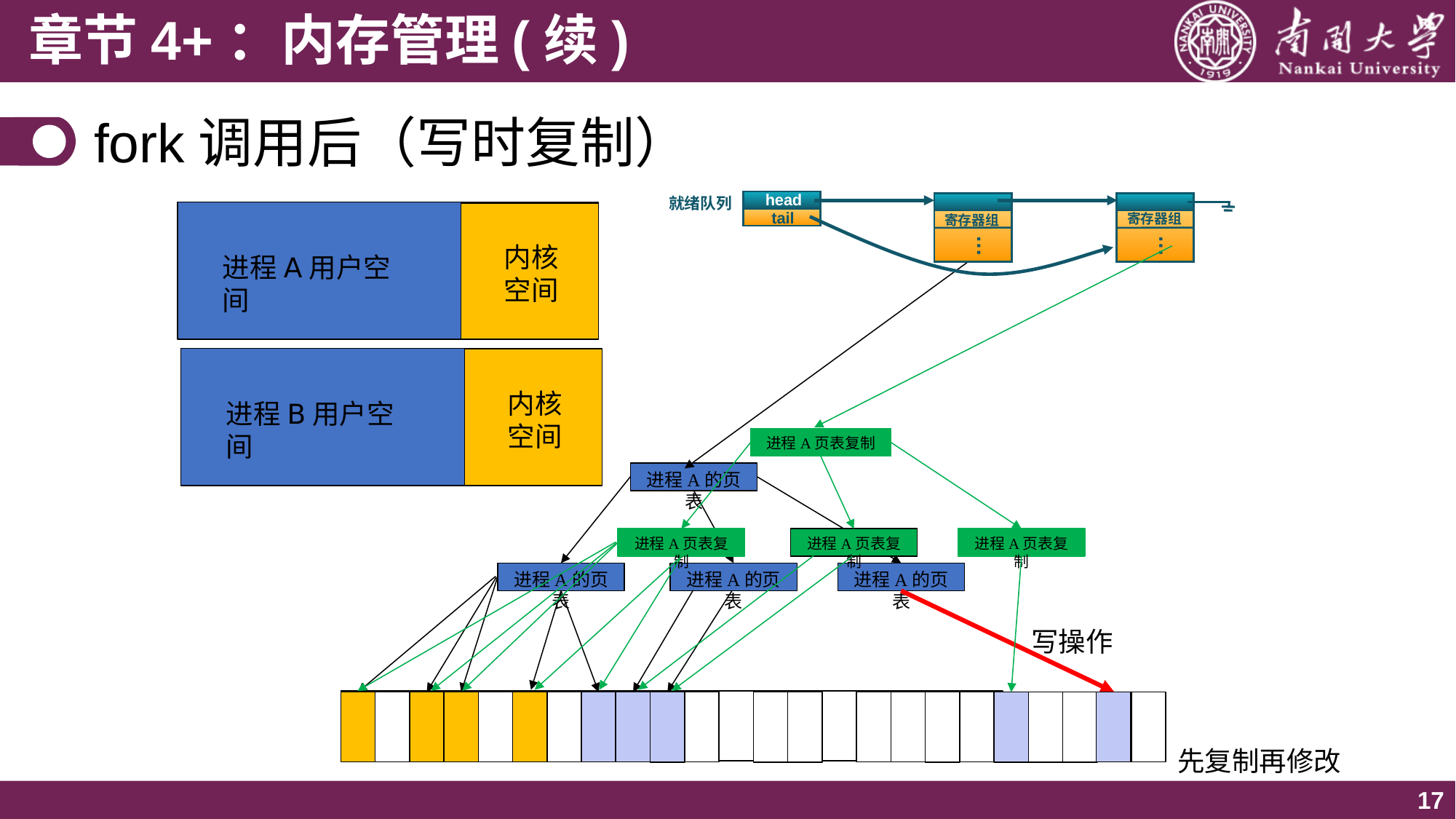

# fork调用后（写时复制）
head

tail
就绪队列

寄存器组

…

寄存器组

…

内核
空间
进程A用户空间

内核
空间
进程B用户空间
进程A页表复制
进程A的页表
进程A页表复制
进程A页表复制
进程A页表复制
进程A的页表
进程A的页表
进程A的页表
写操作

先复制再修改
17